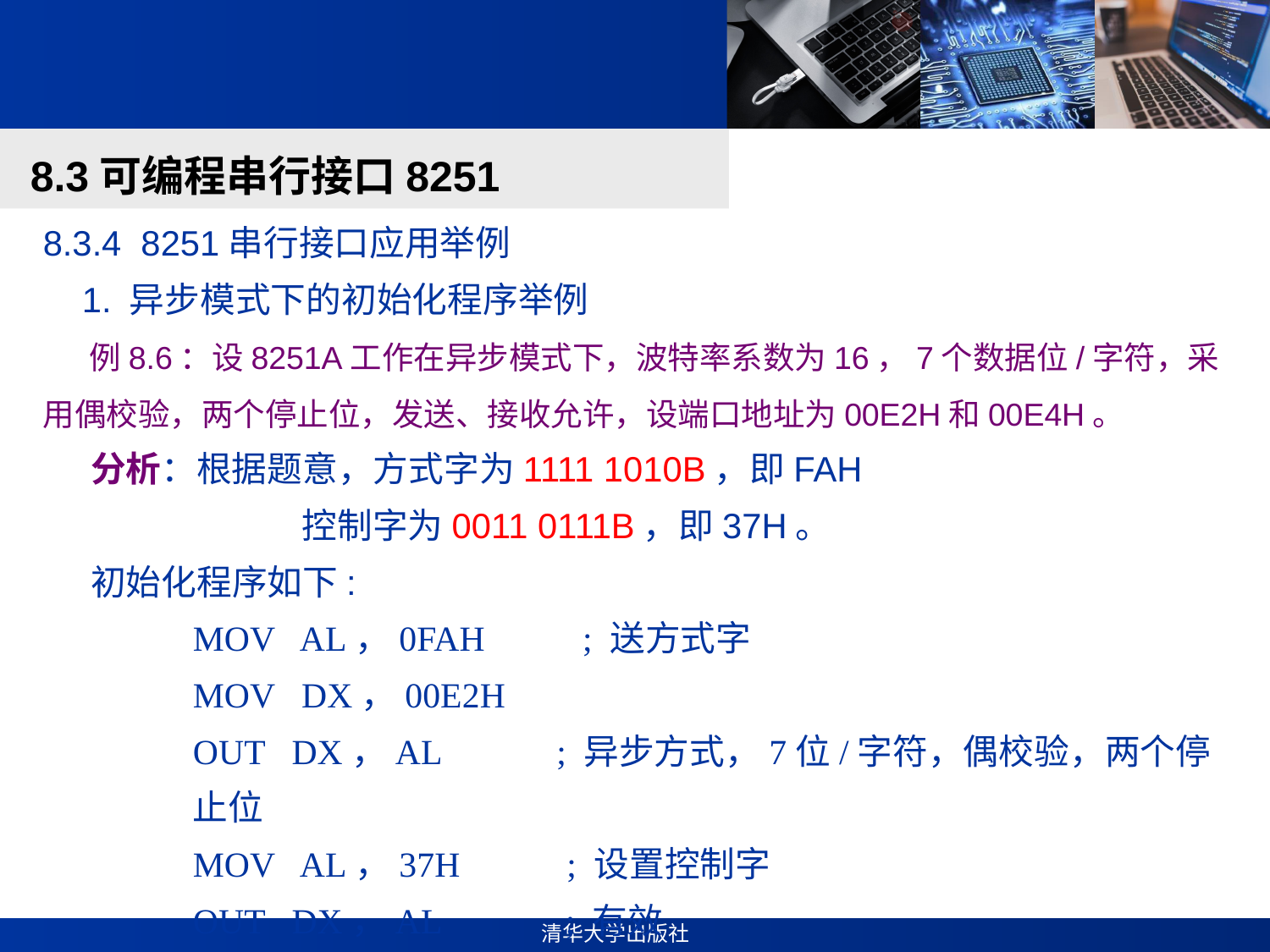

#
8.3可编程串行接口8251
8.3.4  8251串行接口应用举例
    1. 异步模式下的初始化程序举例
     例8.6：设8251A工作在异步模式下，波特率系数为16，7个数据位/字符，采用偶校验，两个停止位，发送、接收允许，设端口地址为00E2H和00E4H。
     分析：根据题意，方式字为1111 1010B，即FAH
                                控制字为0011 0111B，即37H。
     初始化程序如下:
MOV   AL，0FAH           ; 送方式字
MOV   DX，00E2H
OUT   DX，AL             ; 异步方式，7位/字符，偶校验，两个停止位
MOV   AL，37H            ; 设置控制字
OUT   DX，AL              ; 有效